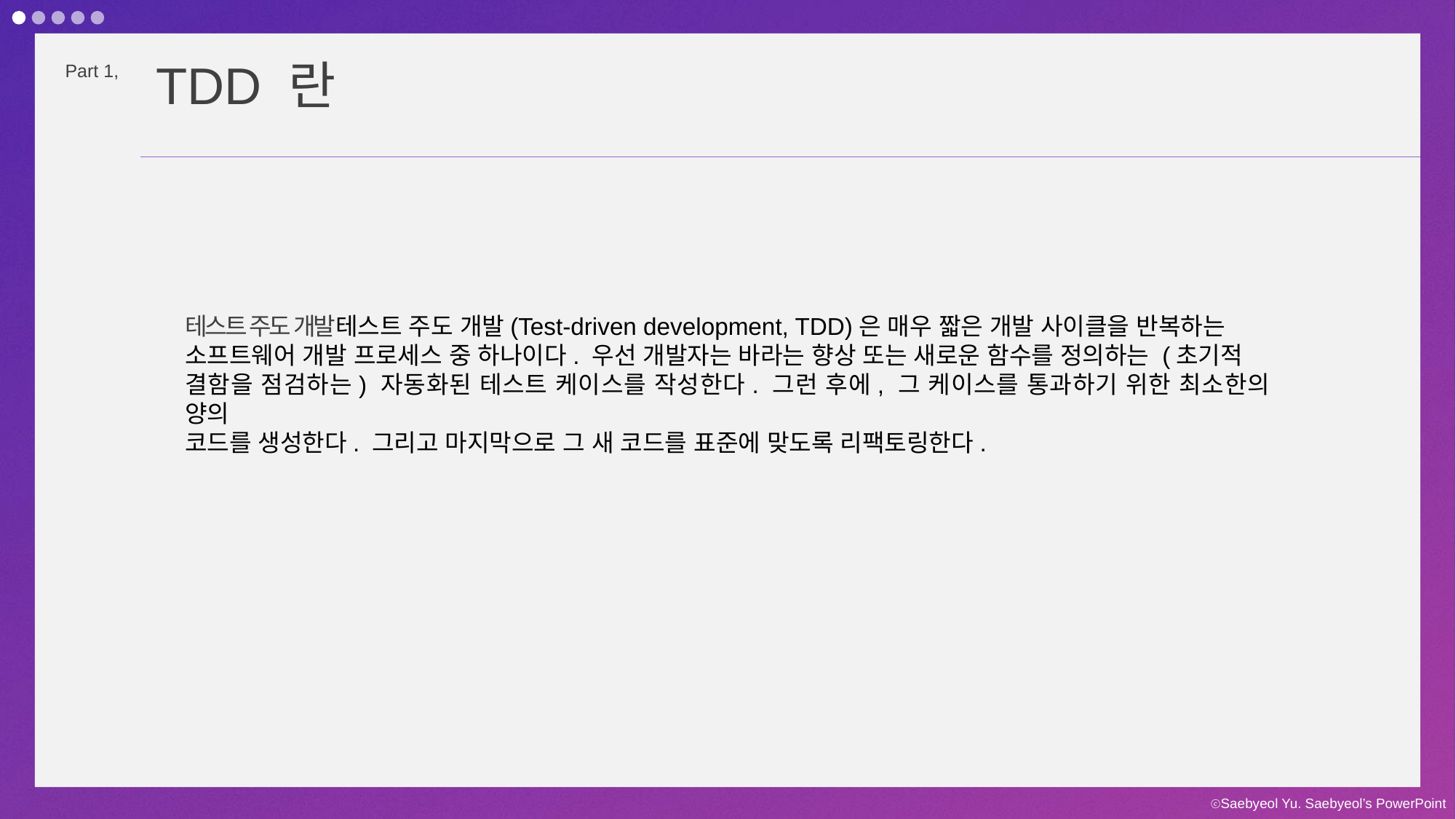

TDD 란
Part 1,
테스트 주도 개발테스트 주도 개발(Test-driven development, TDD)은 매우 짧은 개발 사이클을 반복하는
소프트웨어 개발 프로세스 중 하나이다. 우선 개발자는 바라는 향상 또는 새로운 함수를 정의하는 (초기적
결함을 점검하는) 자동화된 테스트 케이스를 작성한다. 그런 후에, 그 케이스를 통과하기 위한 최소한의 양의
코드를 생성한다. 그리고 마지막으로 그 새 코드를 표준에 맞도록 리팩토링한다.